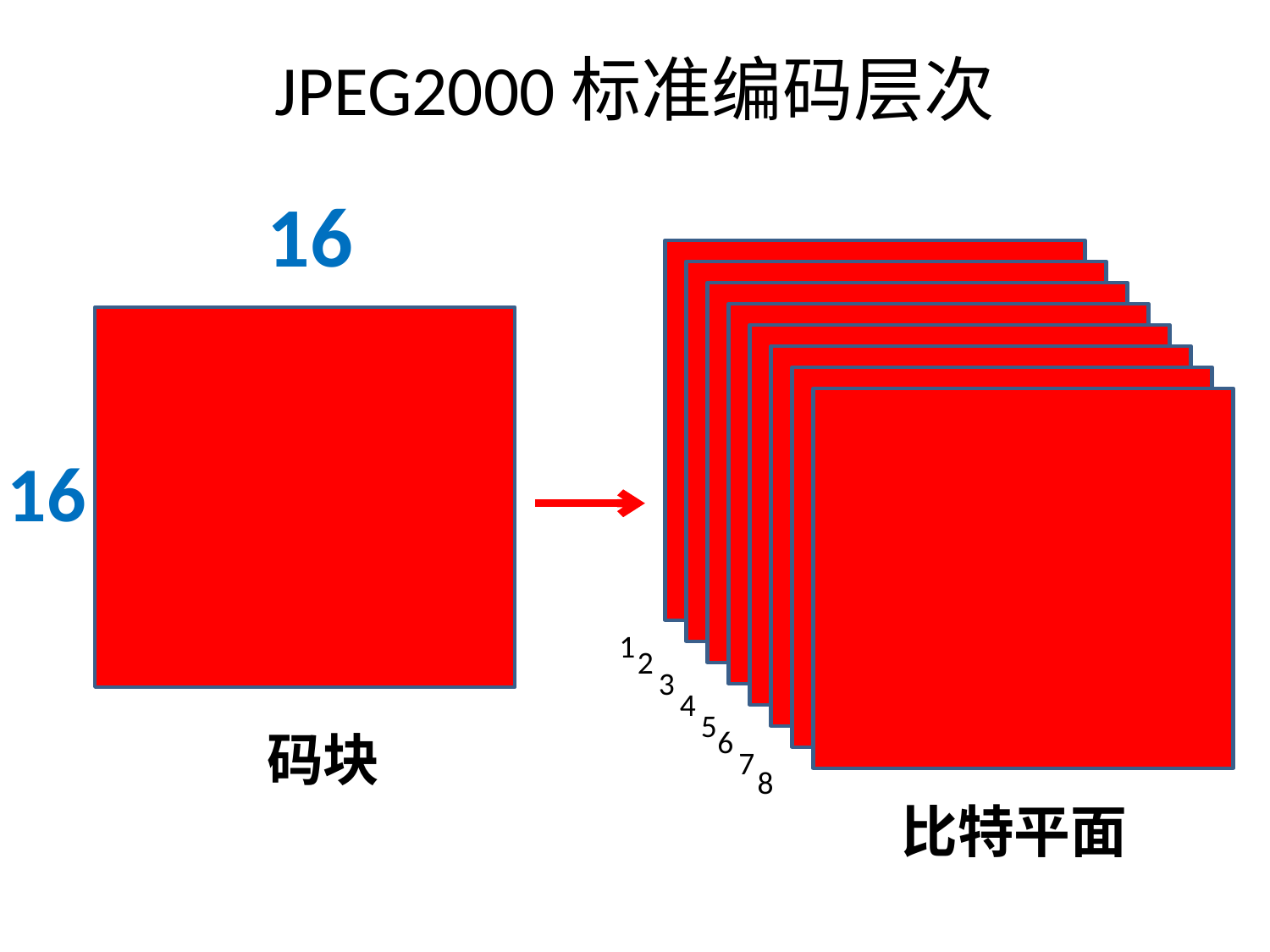

# JPEG2000标准编码层次
16

16
1
2
3
4
5
6
码块
7
8
比特平面